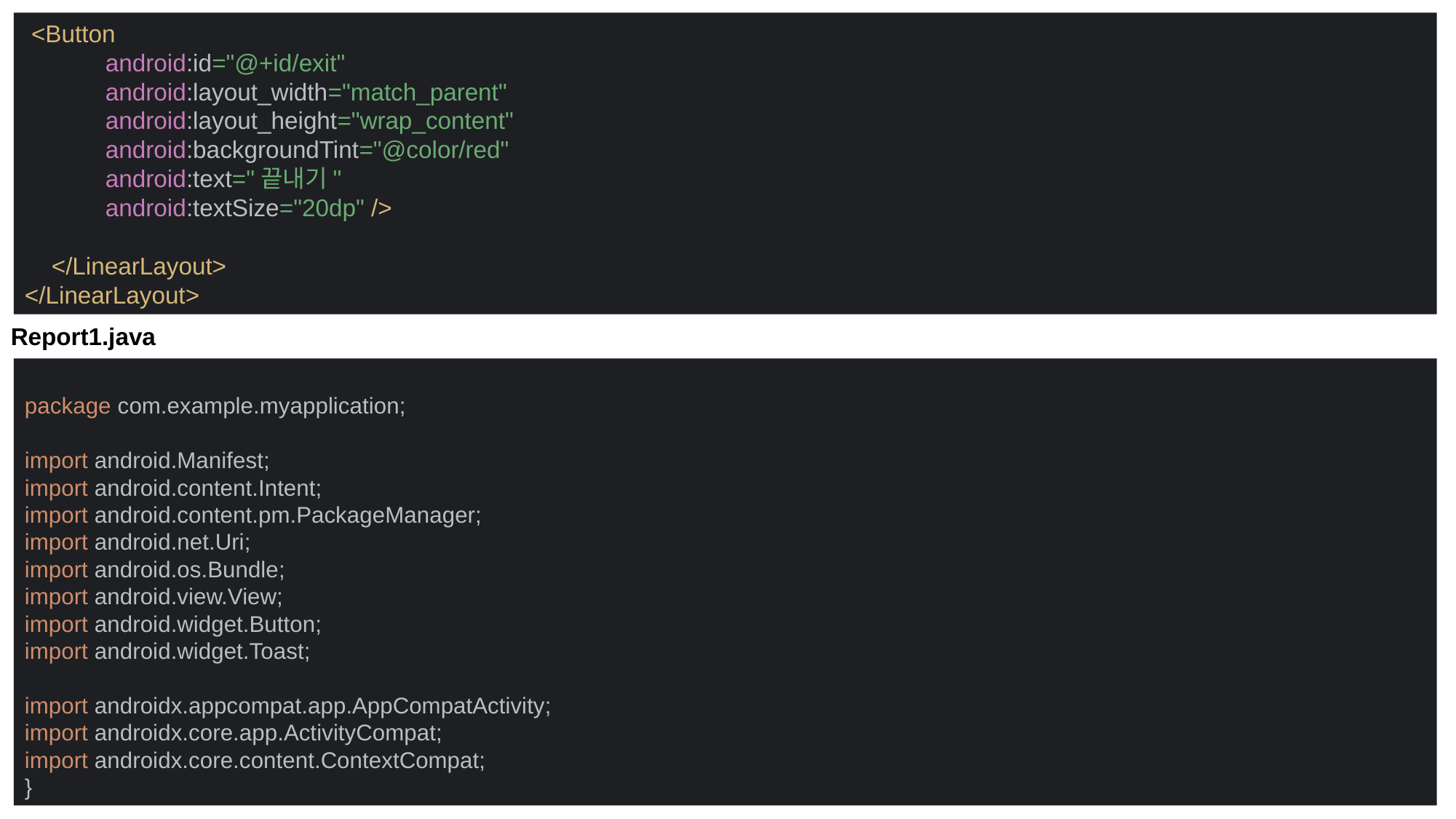

<Button
            android:id="@+id/exit"
            android:layout_width="match_parent"
            android:layout_height="wrap_content"
            android:backgroundTint="@color/red"
            android:text="끝내기"
            android:textSize="20dp" />
    </LinearLayout>
</LinearLayout>
Report1.java
package com.example.myapplication;
import android.Manifest;
import android.content.Intent;
import android.content.pm.PackageManager;
import android.net.Uri;
import android.os.Bundle;
import android.view.View;
import android.widget.Button;
import android.widget.Toast;
import androidx.appcompat.app.AppCompatActivity;
import androidx.core.app.ActivityCompat;
import androidx.core.content.ContextCompat;
}